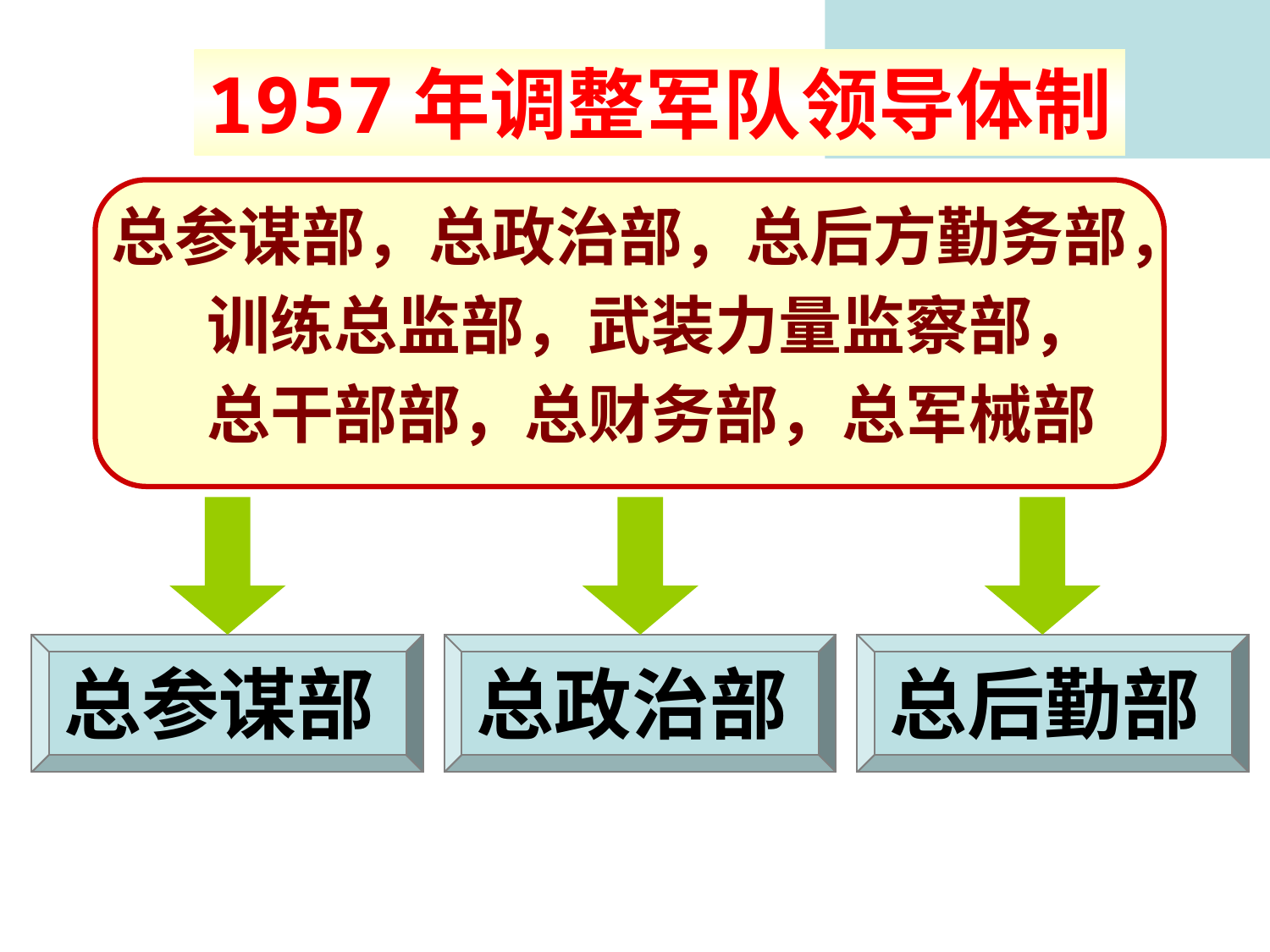

1957年调整军队领导体制

总参谋部，总政治部，总后方勤务部，
训练总监部，武装力量监察部，
总干部部，总财务部，总军械部

总参谋部

总政治部

总后勤部